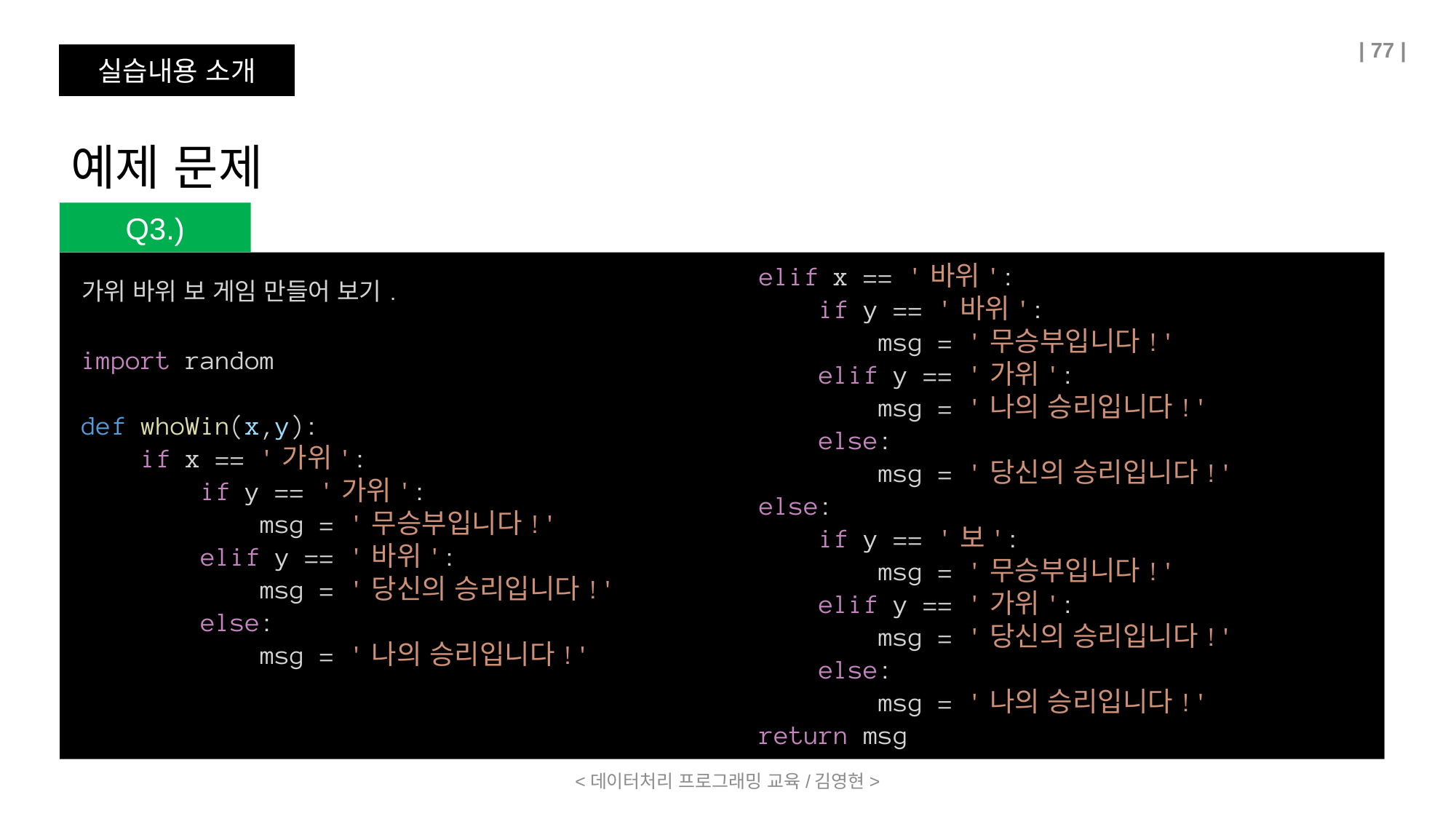

| 77 |
실습내용 소개
예제 문제
Q3.)

    elif x == '바위':
        if y == '바위':
            msg = '무승부입니다!'
        elif y == '가위':
            msg = '나의 승리입니다!'
        else:
            msg = '당신의 승리입니다!'
    else:
        if y == '보':
            msg = '무승부입니다!'
        elif y == '가위':
            msg = '당신의 승리입니다!'
        else:
            msg = '나의 승리입니다!'
    return msg
가위 바위 보 게임 만들어 보기.
import random
def whoWin(x,y):
    if x == '가위':
        if y == '가위':
            msg = '무승부입니다!'
        elif y == '바위':
            msg = '당신의 승리입니다!'
        else:
            msg = '나의 승리입니다!'
<데이터처리 프로그래밍 교육/김영현>